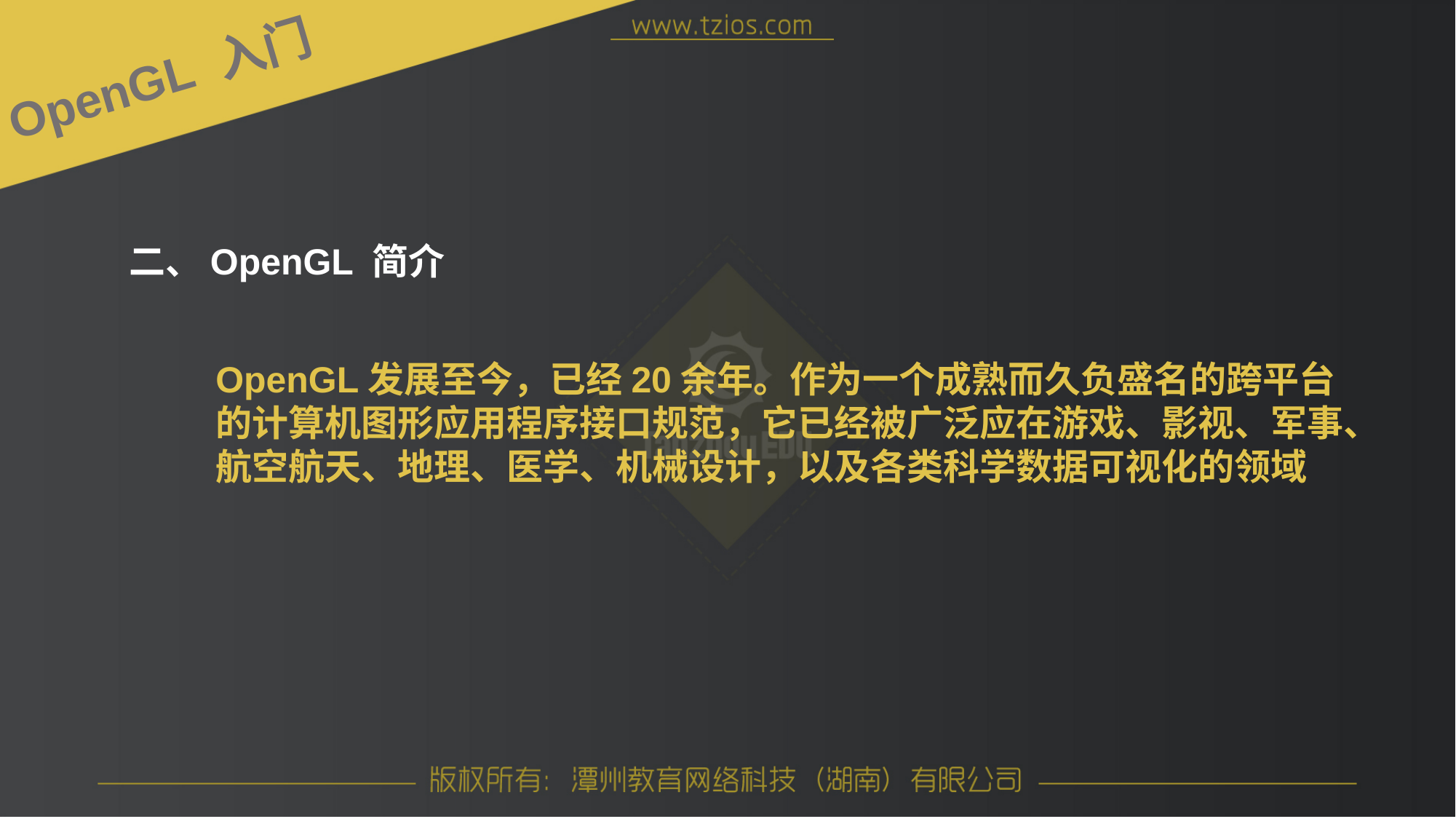

OpenGL 入门
二、OpenGL 简介
OpenGL发展至今，已经20余年。作为一个成熟而久负盛名的跨平台的计算机图形应用程序接口规范，它已经被广泛应在游戏、影视、军事、航空航天、地理、医学、机械设计，以及各类科学数据可视化的领域